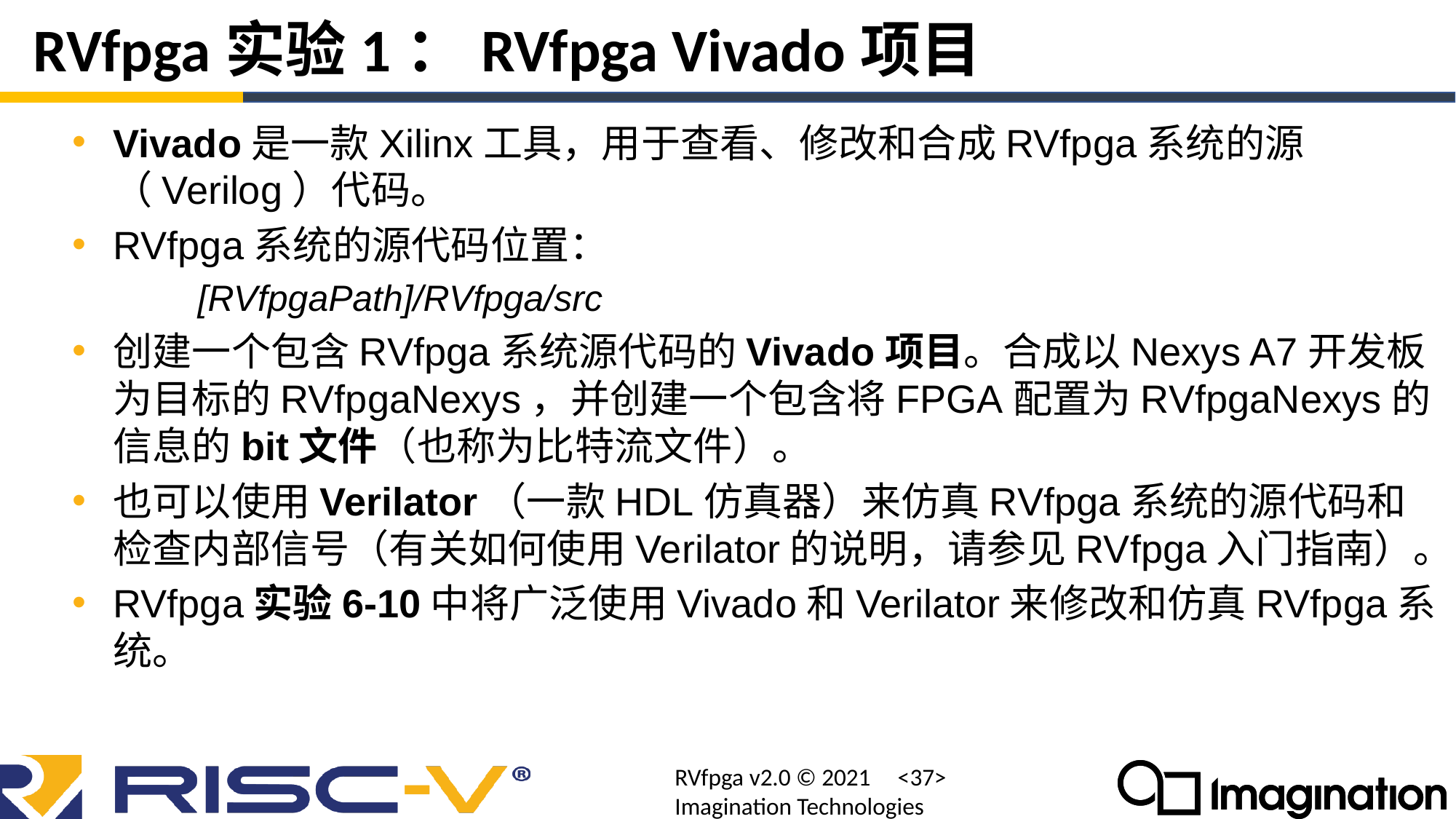

# RVfpga实验1：RVfpga Vivado项目
Vivado是一款Xilinx工具，用于查看、修改和合成RVfpga系统的源（Verilog）代码。
RVfpga系统的源代码位置：
               [RVfpgaPath]/RVfpga/src
创建一个包含RVfpga系统源代码的Vivado项目。合成以Nexys A7开发板为目标的RVfpgaNexys，并创建一个包含将FPGA配置为RVfpgaNexys的信息的bit文件（也称为比特流文件）。
也可以使用Verilator（一款HDL仿真器）来仿真RVfpga系统的源代码和检查内部信号（有关如何使用Verilator的说明，请参见RVfpga入门指南）。
RVfpga实验6-10中将广泛使用Vivado和Verilator来修改和仿真RVfpga系统。